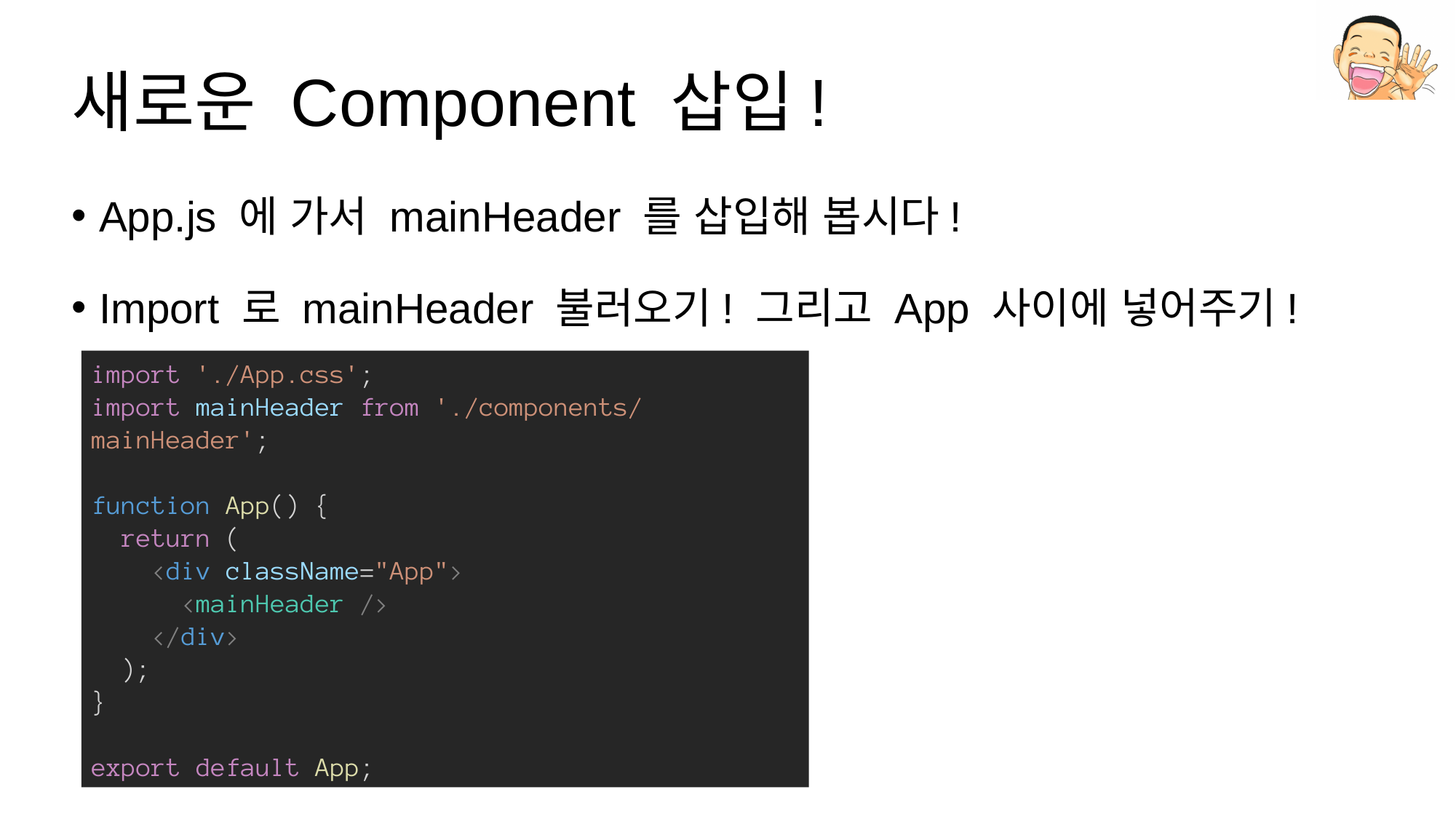

# 새로운 Component 삽입!
App.js 에 가서 mainHeader 를 삽입해 봅시다!
Import 로 mainHeader 불러오기! 그리고 App 사이에 넣어주기!
import './App.css';
import mainHeader from './components/mainHeader';
function App() {
  return (
    <div className="App">
      <mainHeader />
    </div>
  );
}
export default App;